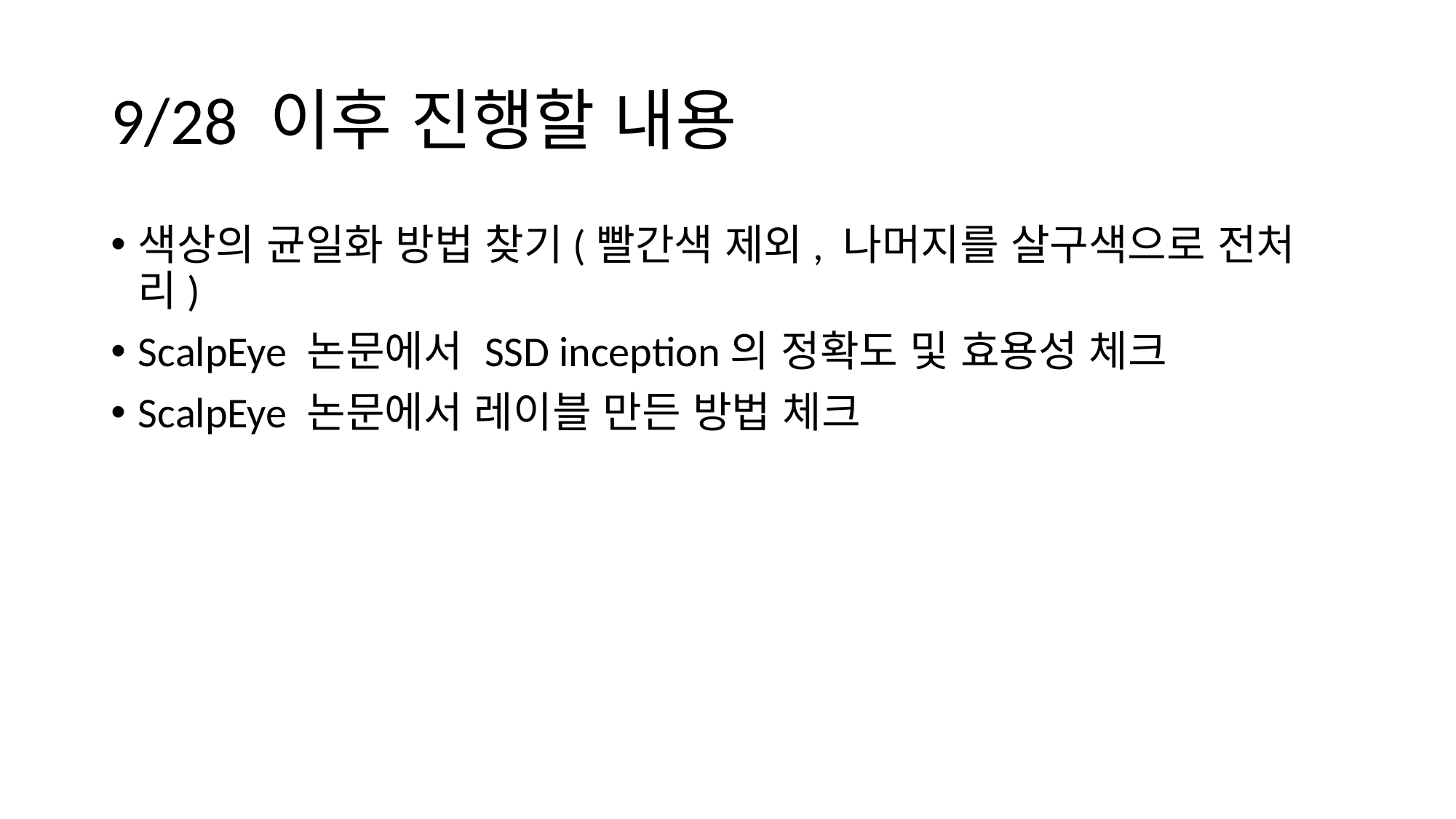

# 9/28 이후 진행할 내용
색상의 균일화 방법 찾기(빨간색 제외, 나머지를 살구색으로 전처리)
ScalpEye 논문에서 SSD inception의 정확도 및 효용성 체크
ScalpEye 논문에서 레이블 만든 방법 체크